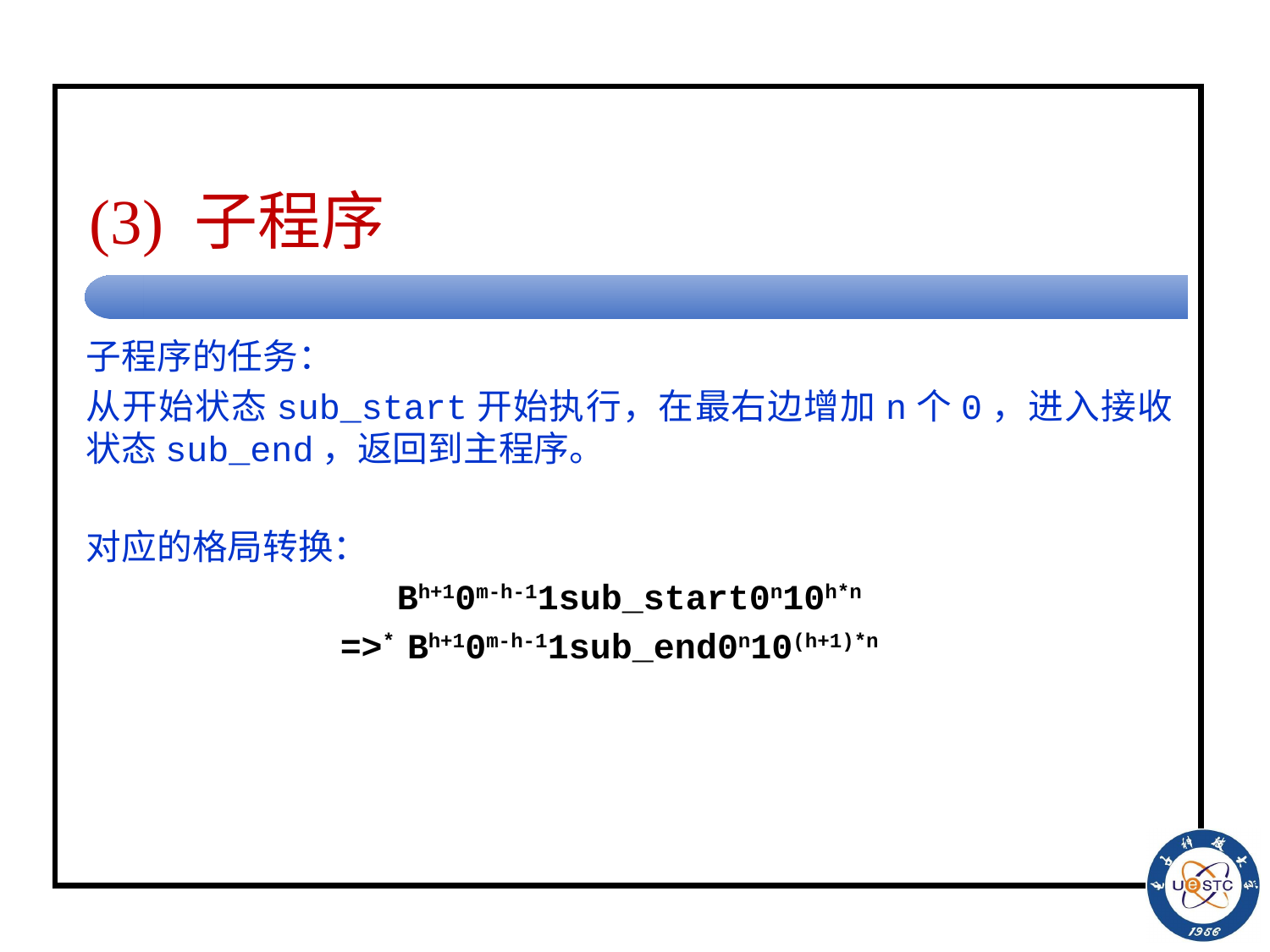

# (3) 子程序
子程序的任务：
从开始状态sub_start开始执行，在最右边增加n个0，进入接收状态sub_end，返回到主程序。

对应的格局转换：
Bh+10m-h-11sub_start0n10h*n
		=>* Bh+10m-h-11sub_end0n10(h+1)*n